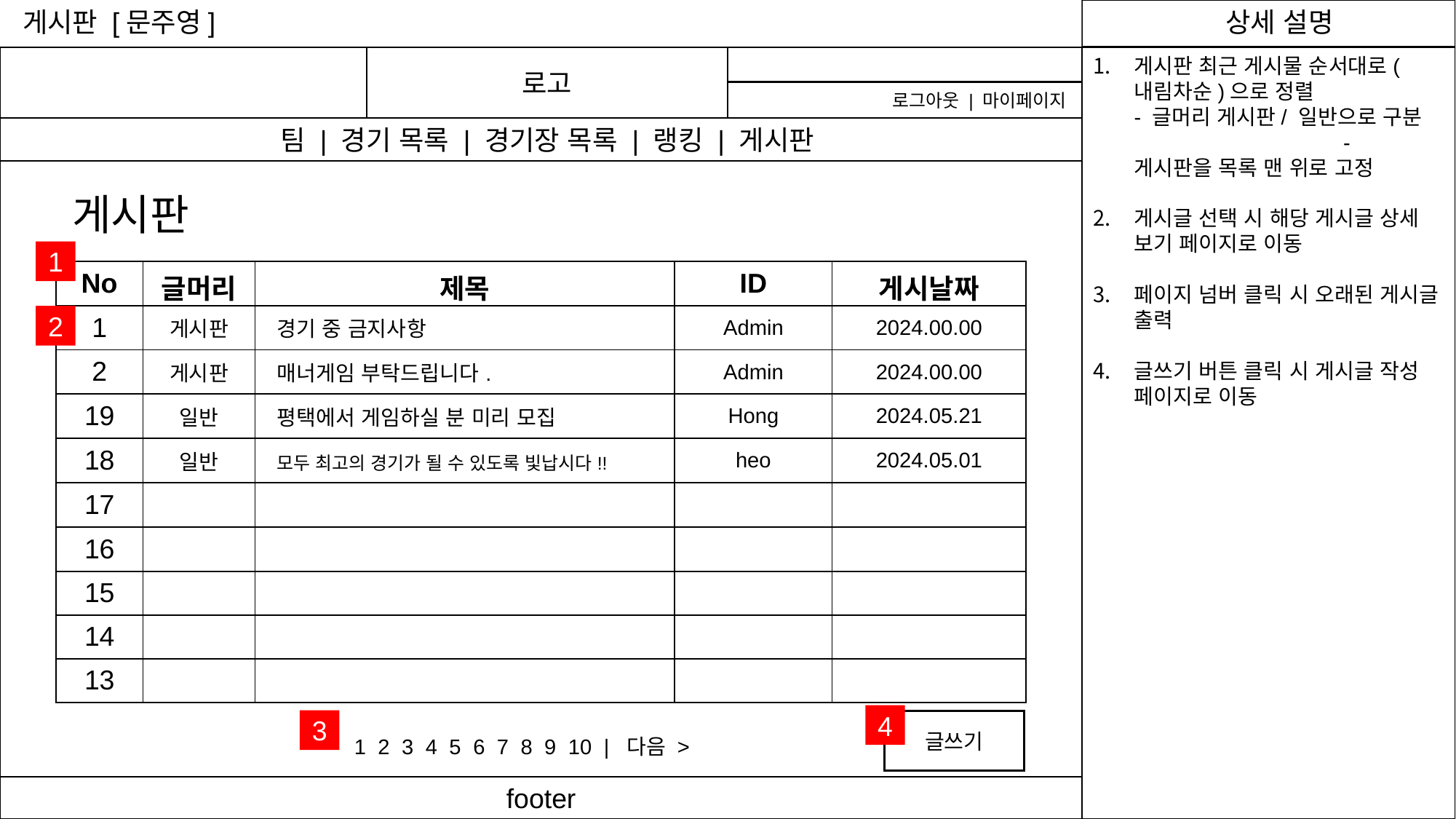

게시판 [문주영]

로고
게시판 최근 게시물 순서대로(내림차순)으로 정렬                     - 글머리 게시판/ 일반으로 구분                                      -  게시판을 목록 맨 위로 고정

게시글 선택 시 해당 게시글 상세 보기 페이지로 이동

페이지 넘버 클릭 시 오래된 게시글 출력

글쓰기 버튼 클릭 시 게시글 작성 페이지로 이동
로그아웃 | 마이페이지

 팀 | 경기 목록 | 경기장 목록 | 랭킹 | 게시판
게시판
1
| No | 글머리 | 제목 | ID | 게시날짜 |
| --- | --- | --- | --- | --- |
| 1 | 게시판 | 경기 중 금지사항 | Admin | 2024.00.00 |
| 2 | 게시판 | 매너게임 부탁드립니다. | Admin | 2024.00.00 |
| 19 | 일반 | 평택에서 게임하실 분 미리 모집 | Hong | 2024.05.21 |
| 18 | 일반 | 모두 최고의 경기가 될 수 있도록 빛납시다!! | heo | 2024.05.01 |
| 17 |  |  |  |  |
| 16 |  |  |  |  |
| 15 |  |  |  |  |
| 14 |  |  |  |  |
| 13 |  |  |  |  |
2
4
3
글쓰기
1  2  3  4  5  6  7  8  9  10  |  다음 >
footer